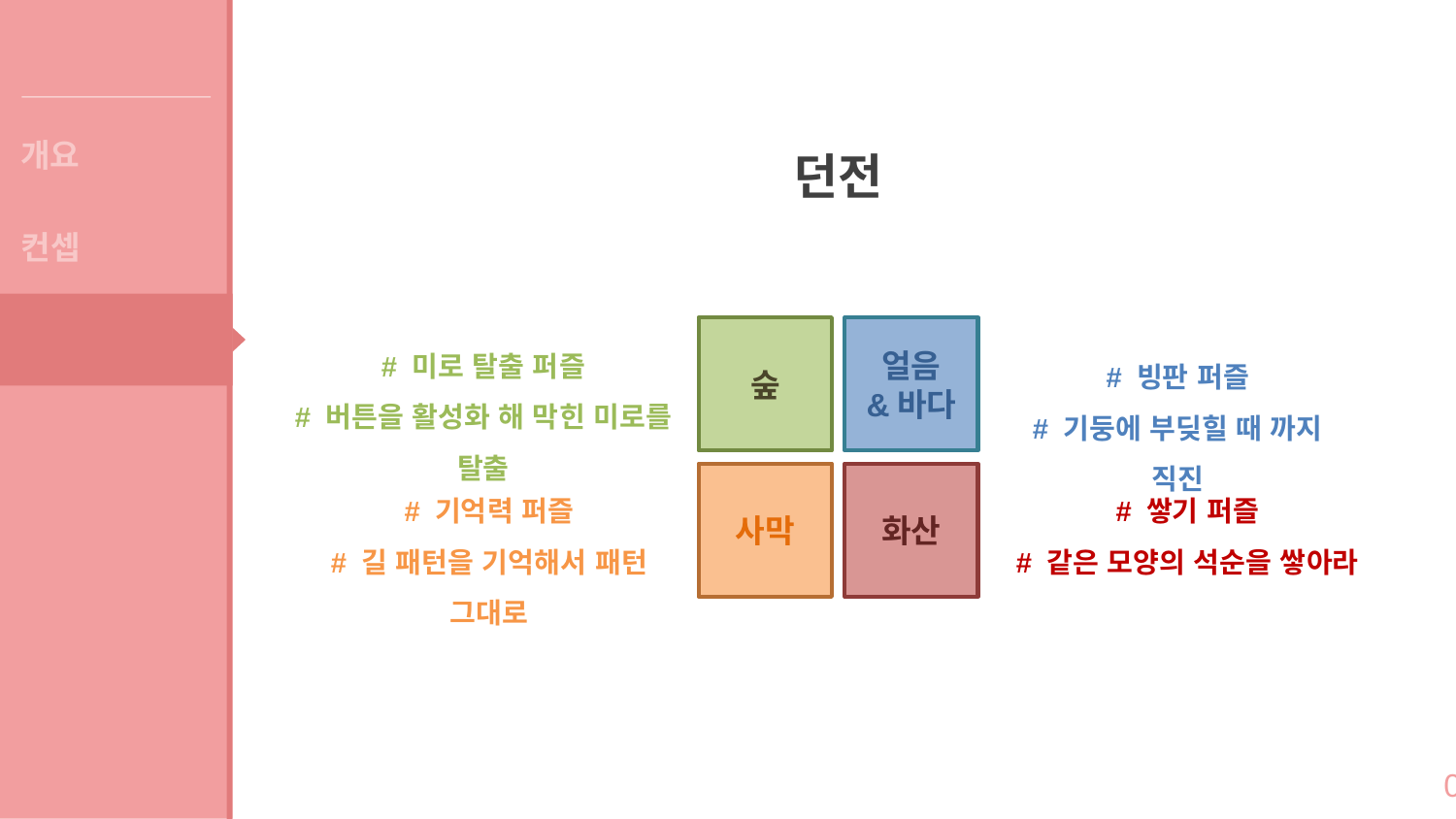

게임 소개

개요
던전

컨셉

시스템
숲
얼음
&바다
# 미로 탈출 퍼즐
# 버튼을 활성화 해 막힌 미로를 탈출
# 빙판 퍼즐
# 기둥에 부딪힐 때 까지 직진

사막
화산
# 기억력 퍼즐
# 길 패턴을 기억해서 패턴 그대로
# 쌓기 퍼즐
# 같은 모양의 석순을 쌓아라